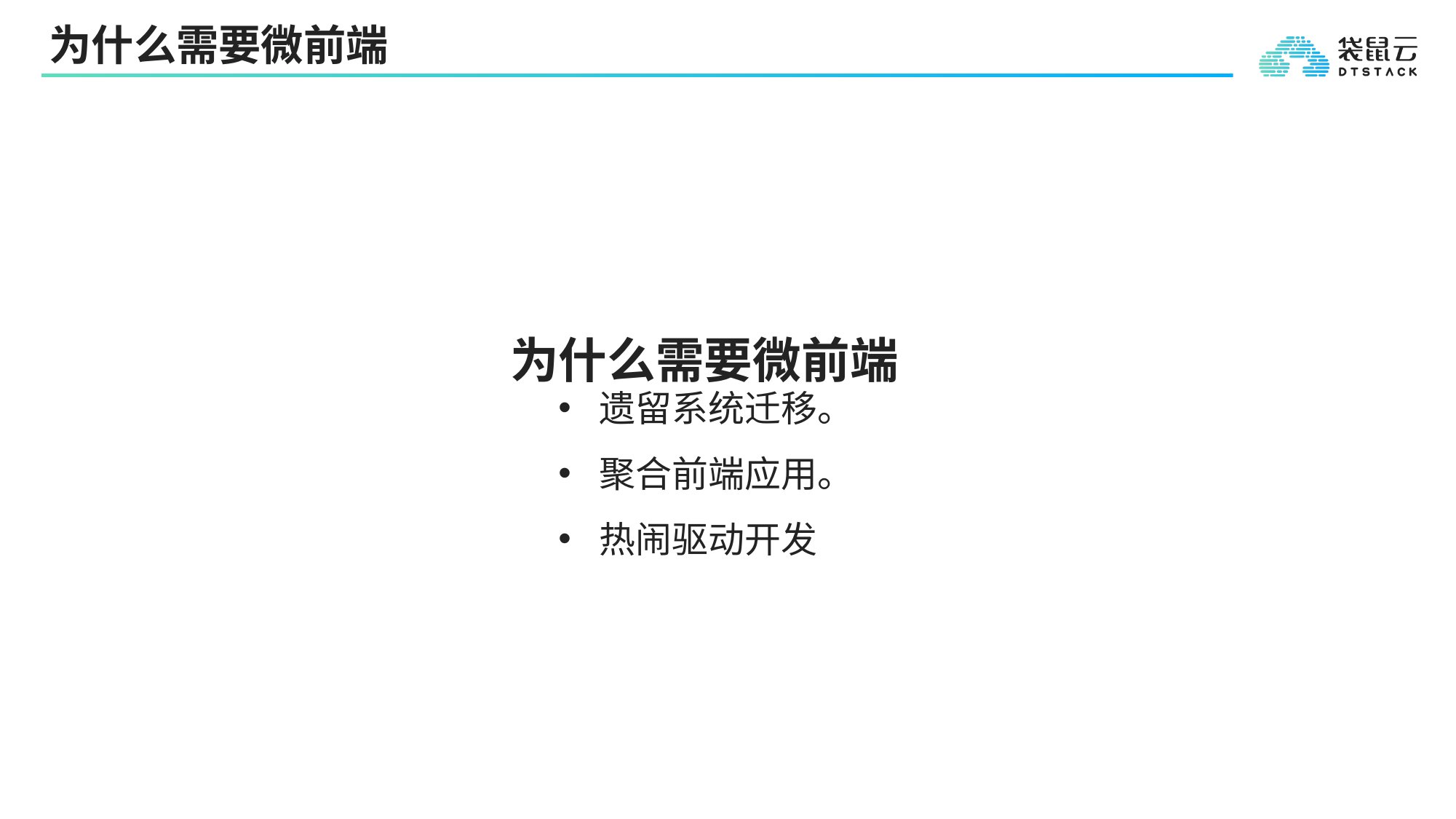

# 为什么需要微前端
为什么需要微前端
遗留系统迁移。
聚合前端应用。
热闹驱动开发